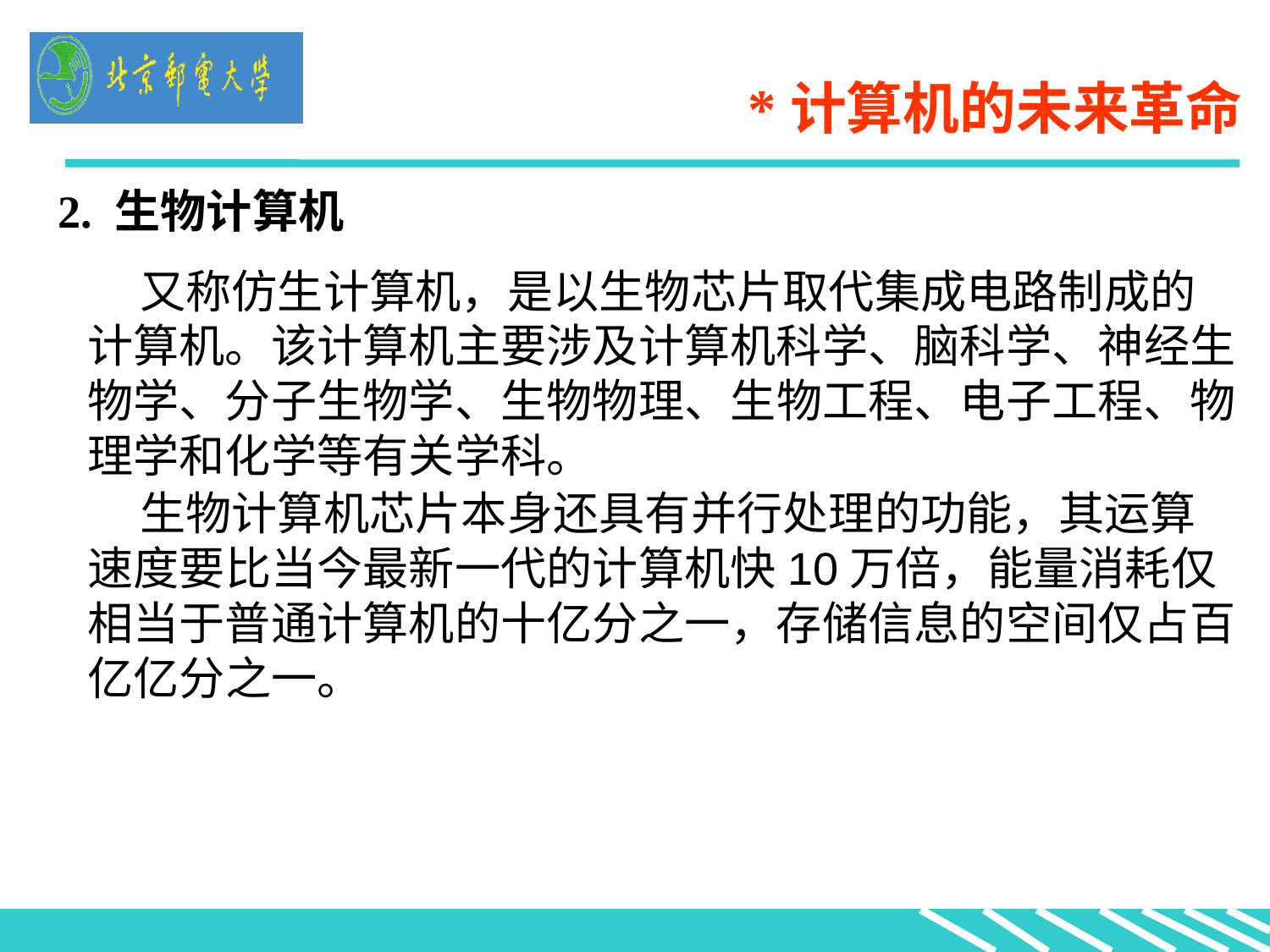

# *计算机的未来革命
2. 生物计算机

    又称仿生计算机，是以生物芯片取代集成电路制成的计算机。该计算机主要涉及计算机科学、脑科学、神经生物学、分子生物学、生物物理、生物工程、电子工程、物理学和化学等有关学科。
    生物计算机芯片本身还具有并行处理的功能，其运算速度要比当今最新一代的计算机快10万倍，能量消耗仅相当于普通计算机的十亿分之一，存储信息的空间仅占百亿亿分之一。